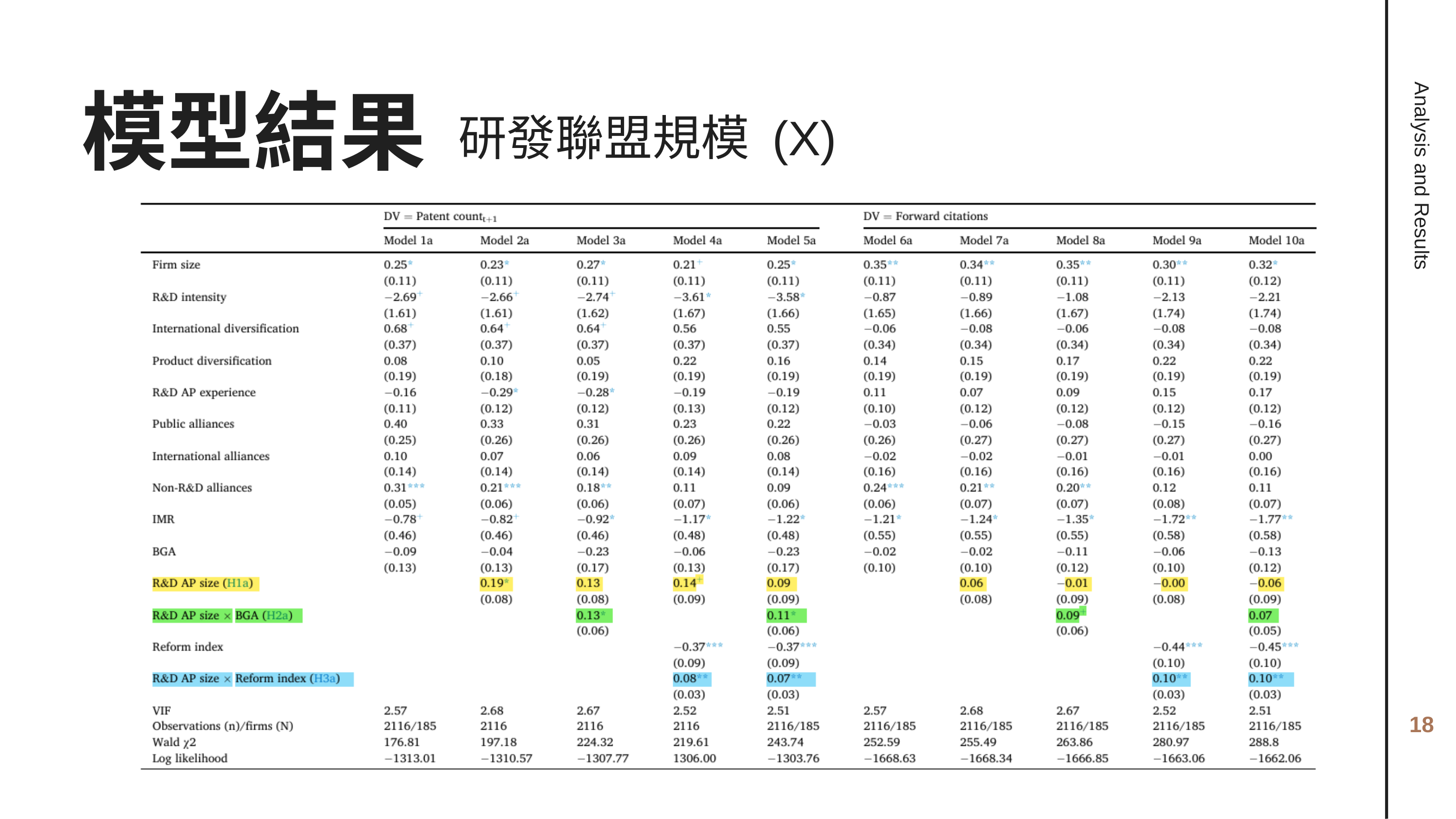

模型結果
研發聯盟規模 (X)

Analysis and Results
18